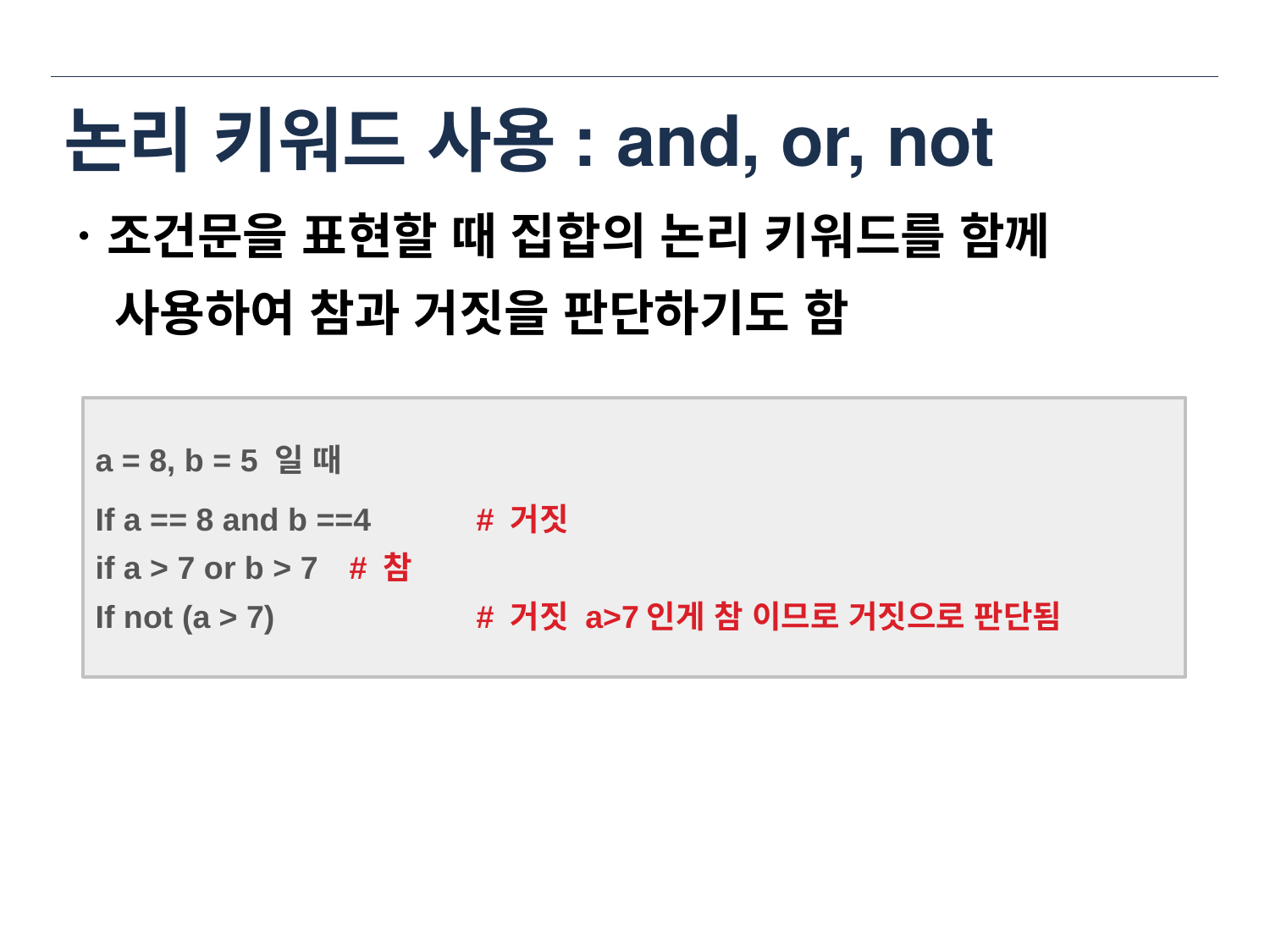

# 논리 키워드 사용: and, or, not
ㆍ조건문을 표현할 때 집합의 논리 키워드를 함께
   사용하여 참과 거짓을 판단하기도 함
a = 8, b = 5 일 때
If a == 8 and b ==4  	# 거짓
if a > 7 or b > 7 	# 참
If not (a > 7)		# 거짓 a>7인게 참 이므로 거짓으로 판단됨